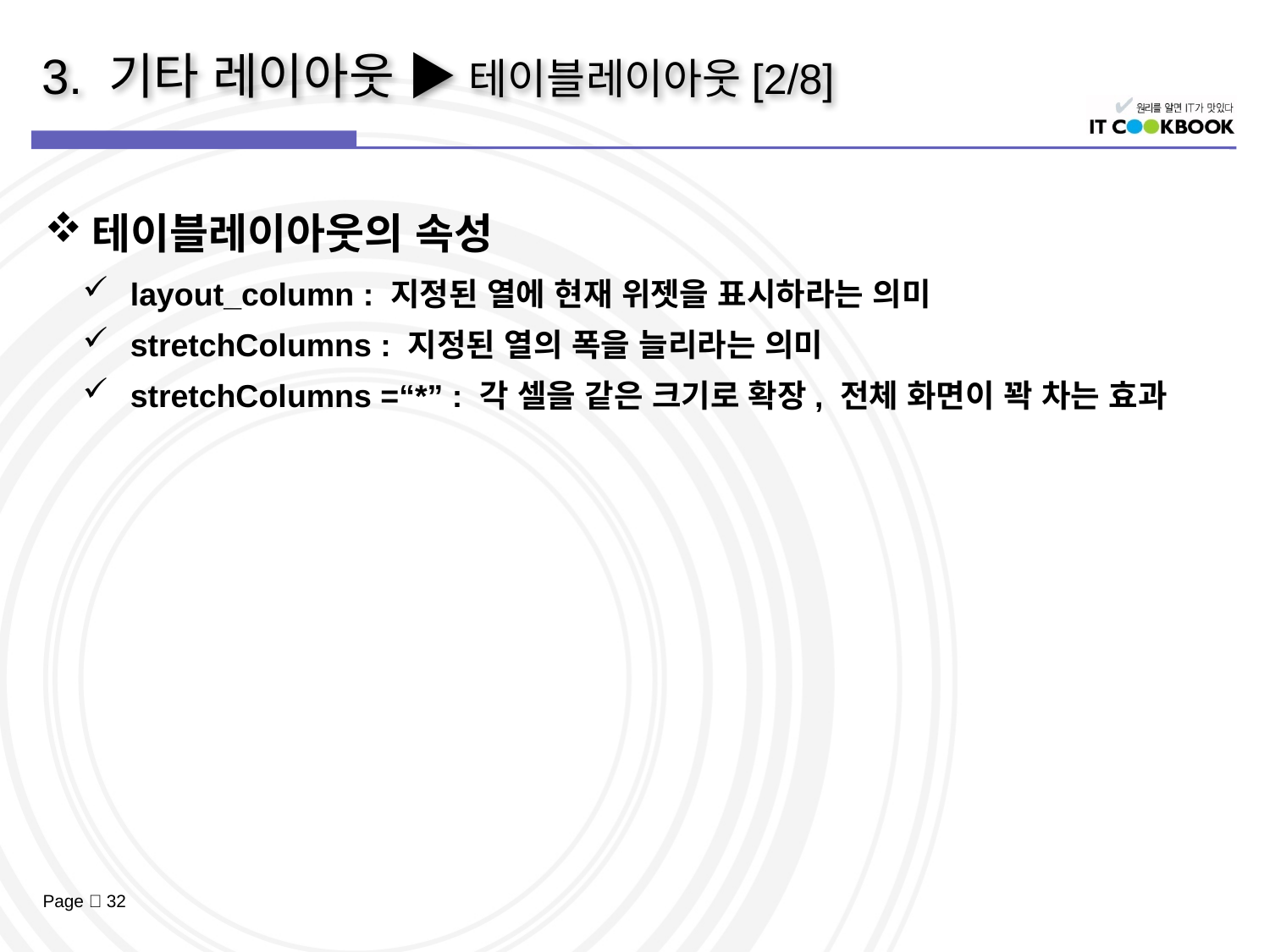

# 3. 기타 레이아웃 ▶ 테이블레이아웃[2/8]
테이블레이아웃의 속성
layout_column : 지정된 열에 현재 위젯을 표시하라는 의미
stretchColumns : 지정된 열의 폭을 늘리라는 의미
stretchColumns =“*” : 각 셀을 같은 크기로 확장, 전체 화면이 꽉 차는 효과